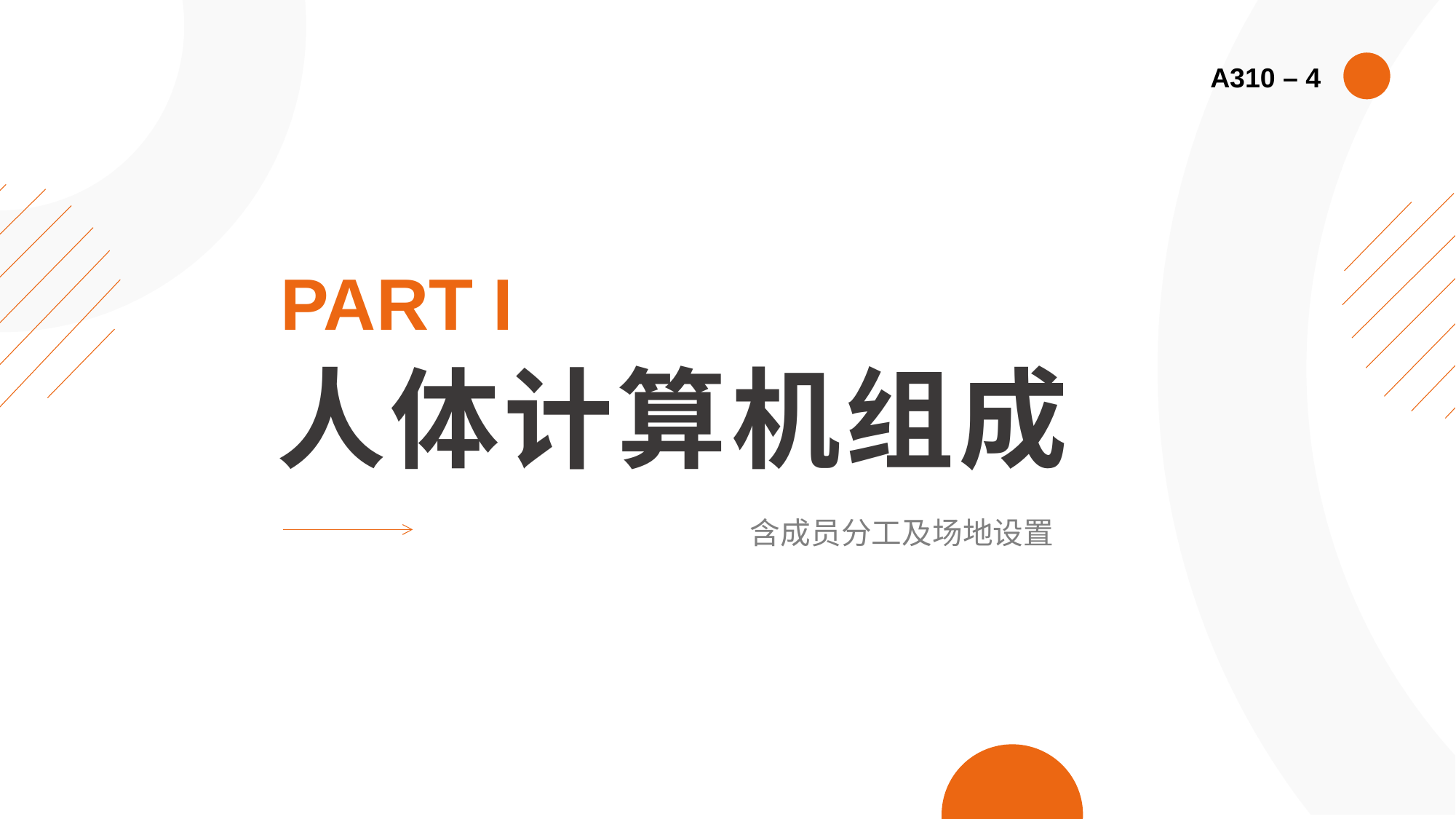

A310 – 4
PART I
人体计算机组成
含成员分工及场地设置